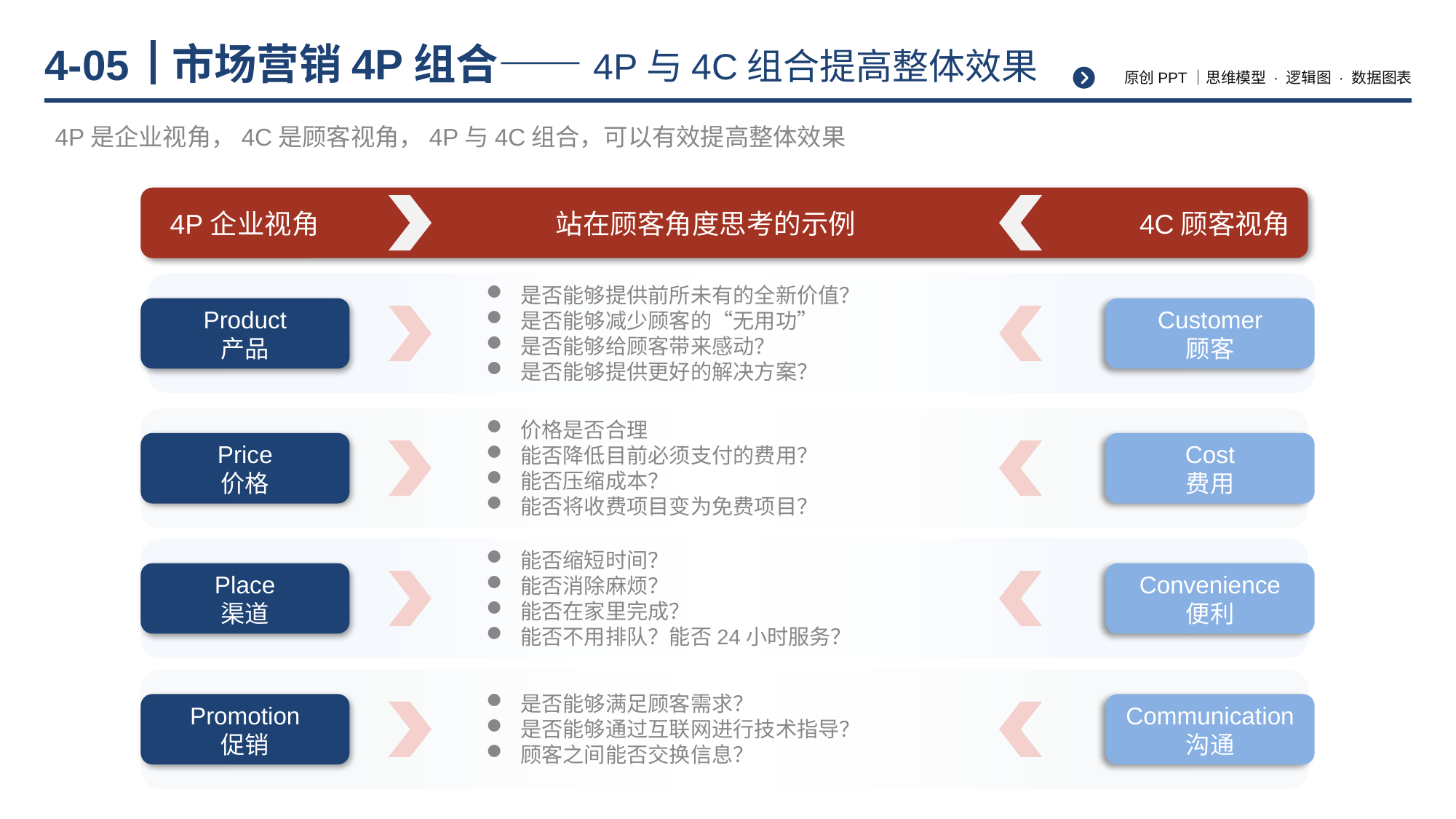

# 市场营销4P组合——4P与4C组合提高整体效果
4-05
4P是企业视角，4C是顾客视角，4P与4C组合，可以有效提高整体效果

4P企业视角
站在顾客角度思考的示例
4C顾客视角

是否能够提供前所未有的全新价值？
是否能够减少顾客的“无用功”
是否能够给顾客带来感动？
是否能够提供更好的解决方案？
Product
产品
Customer
顾客

价格是否合理
能否降低目前必须支付的费用？
能否压缩成本？
能否将收费项目变为免费项目？
Price
价格
Cost
费用

能否缩短时间？
能否消除麻烦？
能否在家里完成？
能否不用排队？能否24小时服务？
Place
渠道
Convenience
便利

是否能够满足顾客需求？
是否能够通过互联网进行技术指导？
顾客之间能否交换信息？
Promotion
促销
Communication
沟通